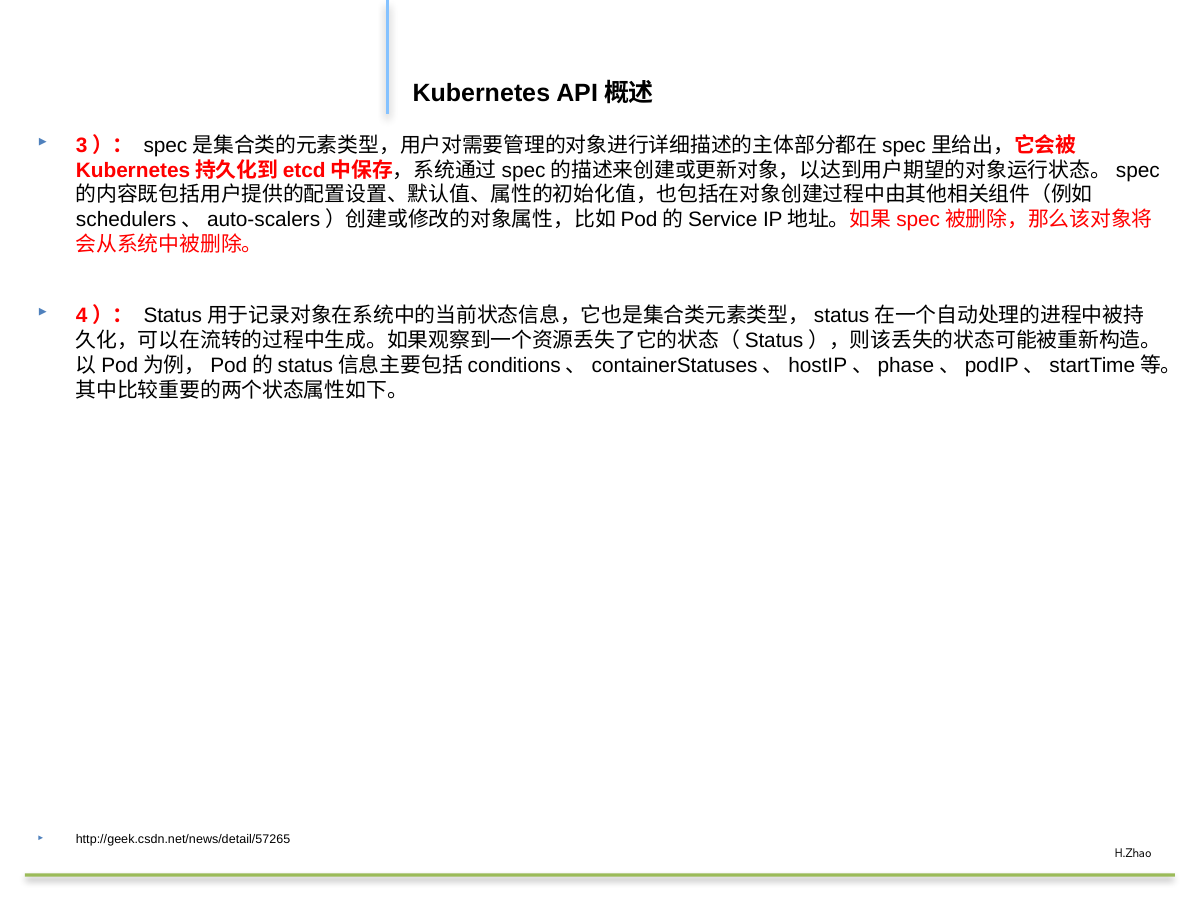

#
Kubernetes API概述
3）： spec是集合类的元素类型，用户对需要管理的对象进行详细描述的主体部分都在spec里给出，它会被Kubernetes持久化到etcd中保存，系统通过spec的描述来创建或更新对象，以达到用户期望的对象运行状态。spec的内容既包括用户提供的配置设置、默认值、属性的初始化值，也包括在对象创建过程中由其他相关组件（例如schedulers、auto-scalers）创建或修改的对象属性，比如Pod的Service IP地址。如果spec被删除，那么该对象将会从系统中被删除。

4）： Status用于记录对象在系统中的当前状态信息，它也是集合类元素类型，status在一个自动处理的进程中被持久化，可以在流转的过程中生成。如果观察到一个资源丢失了它的状态（Status），则该丢失的状态可能被重新构造。以Pod为例，Pod的status信息主要包括conditions、containerStatuses、hostIP、phase、podIP、startTime等。其中比较重要的两个状态属性如下。

http://geek.csdn.net/news/detail/57265